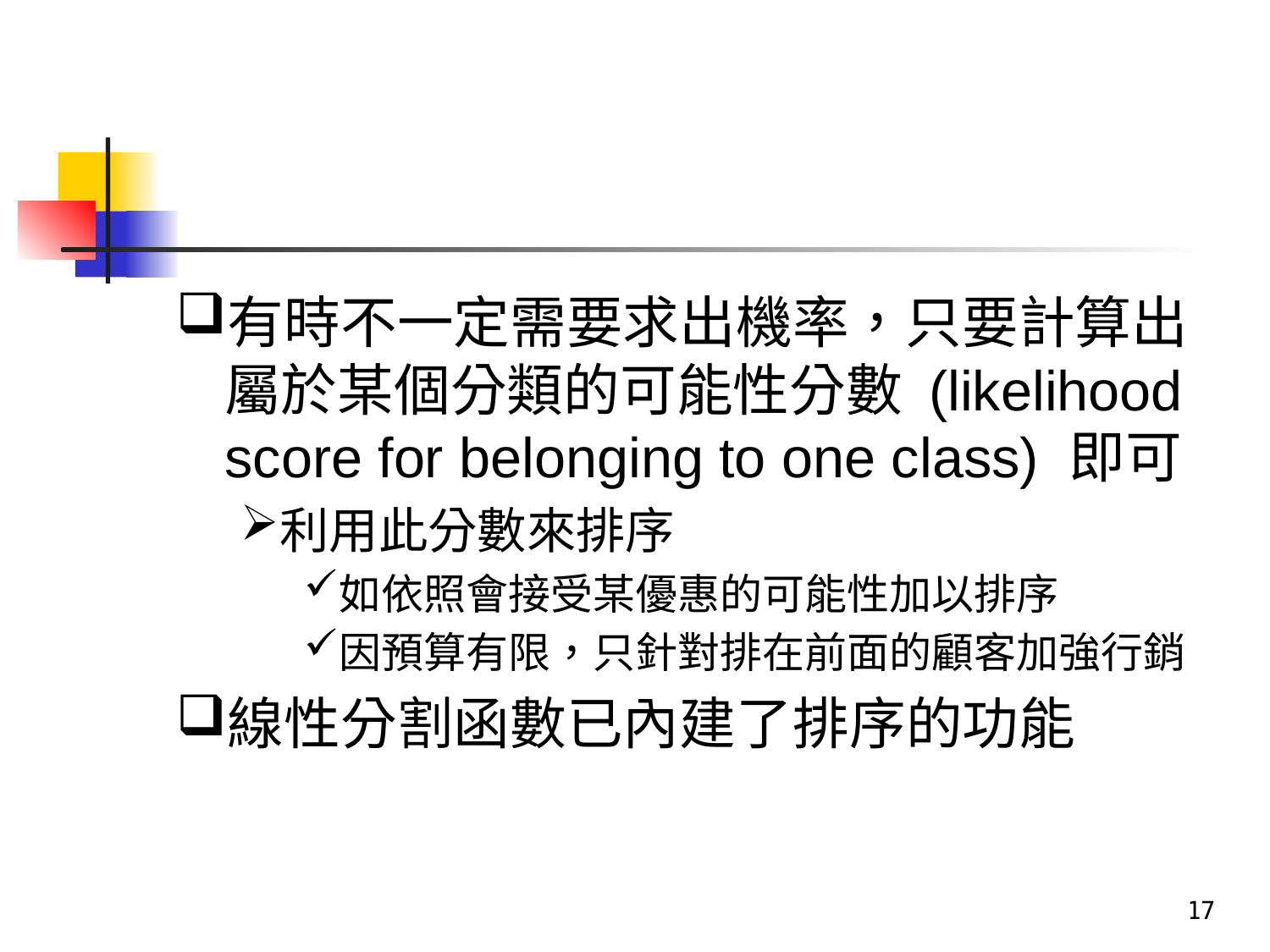

#
有時不一定需要求出機率，只要計算出屬於某個分類的可能性分數 (likelihood score for belonging to one class) 即可
利用此分數來排序
如依照會接受某優惠的可能性加以排序
因預算有限，只針對排在前面的顧客加強行銷
線性分割函數已內建了排序的功能

17